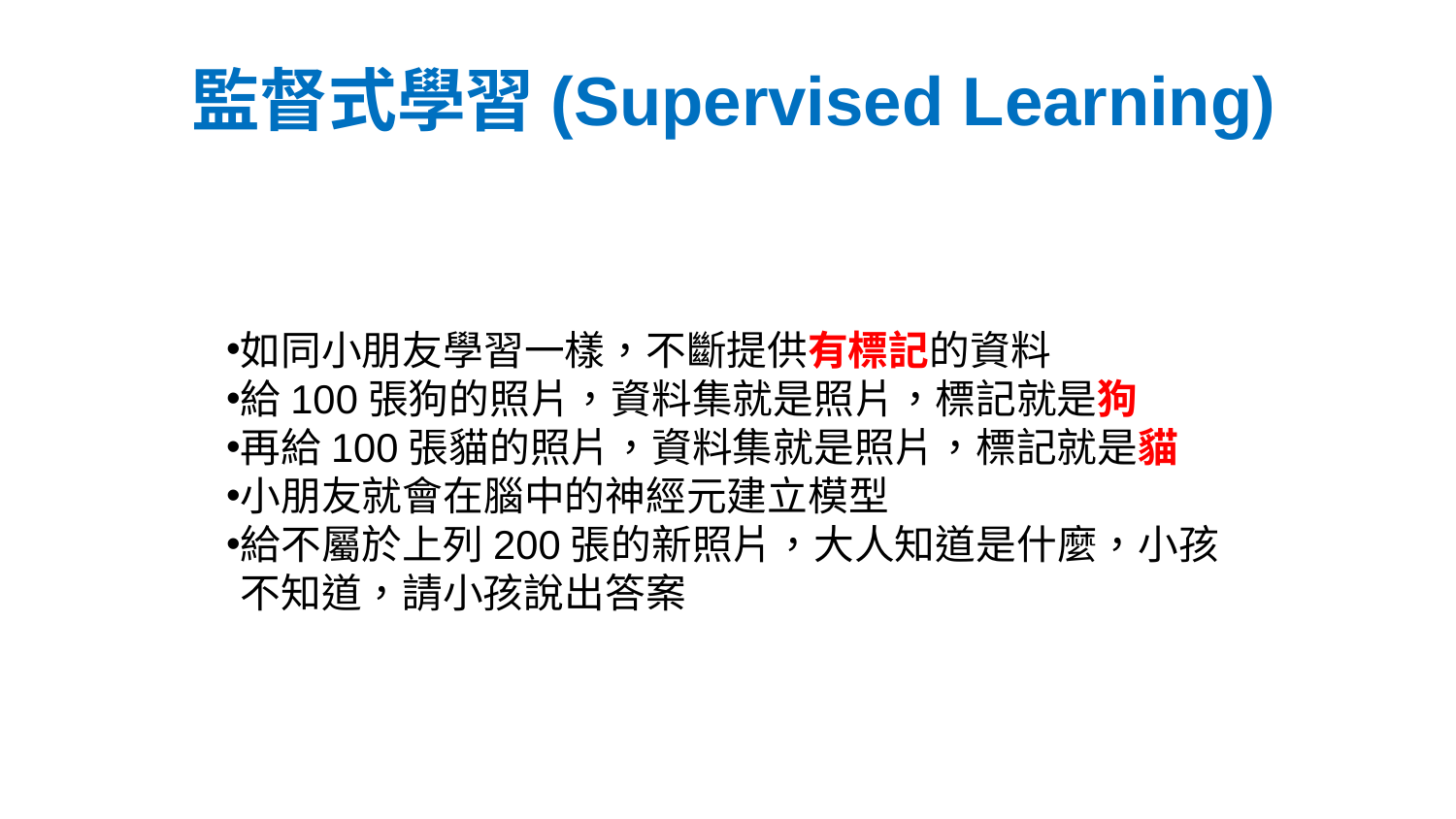

# 監督式學習(Supervised Learning)
如同小朋友學習一樣，不斷提供有標記的資料
給100張狗的照片，資料集就是照片，標記就是狗
再給100張貓的照片，資料集就是照片，標記就是貓
小朋友就會在腦中的神經元建立模型
給不屬於上列200張的新照片，大人知道是什麼，小孩不知道，請小孩說出答案